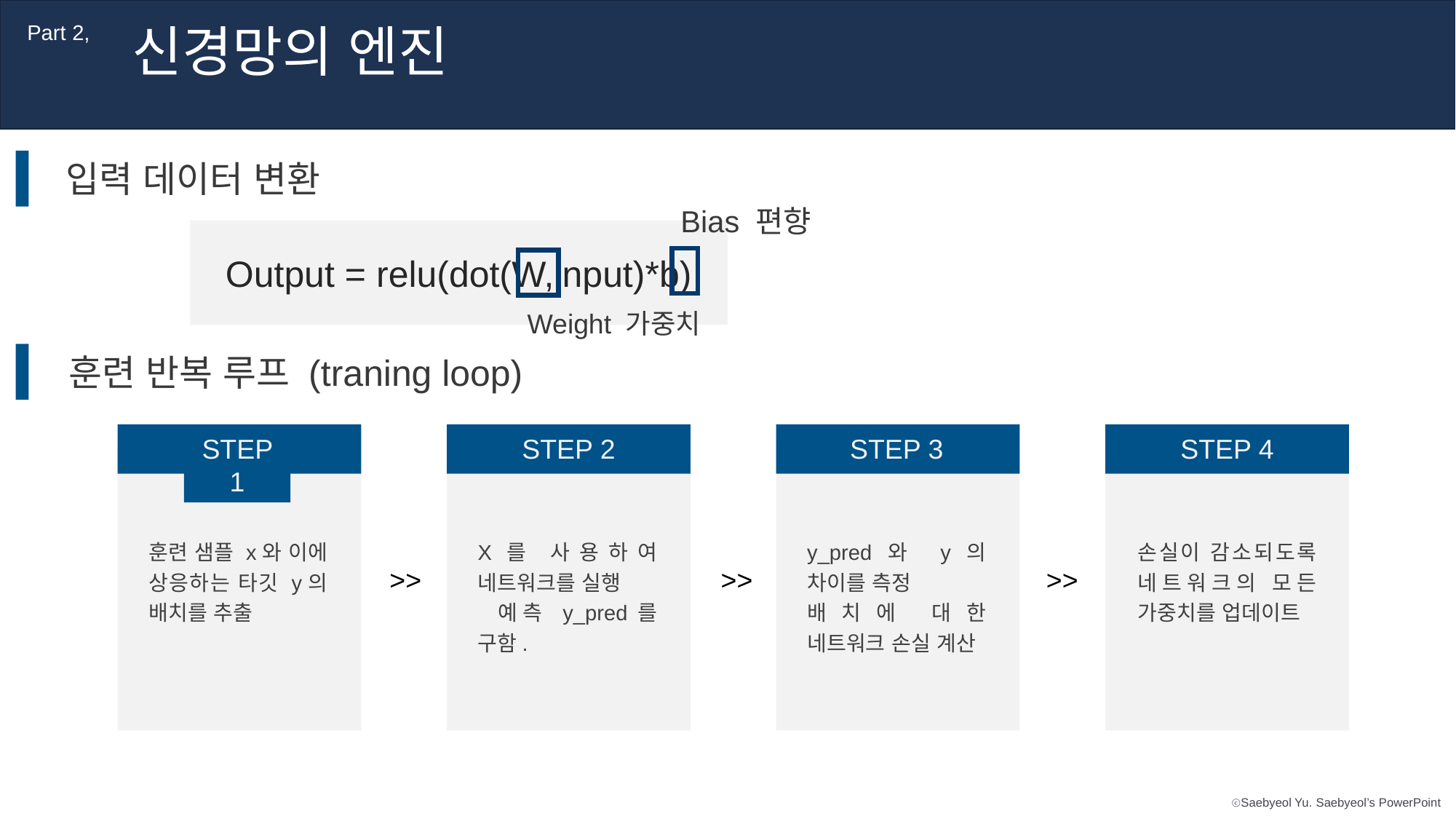

신경망의 엔진
Part 2,

입력 데이터 변환
Bias 편향
Output = relu(dot(W,input)*b)

Weight 가중치

훈련 반복 루프 (traning loop)

STEP 1
STEP 2
STEP 3
STEP 4

훈련 샘플 x와 이에 상응하는 타깃 y의 배치를 추출
X를 사용하여 네트워크를 실행
 예측 y_pred를 구함.
y_pred와 y의 차이를 측정
배치에 대한 네트워크 손실 계산
손실이 감소되도록 네트워크의 모든 가중치를 업데이트
>>
>>
>>